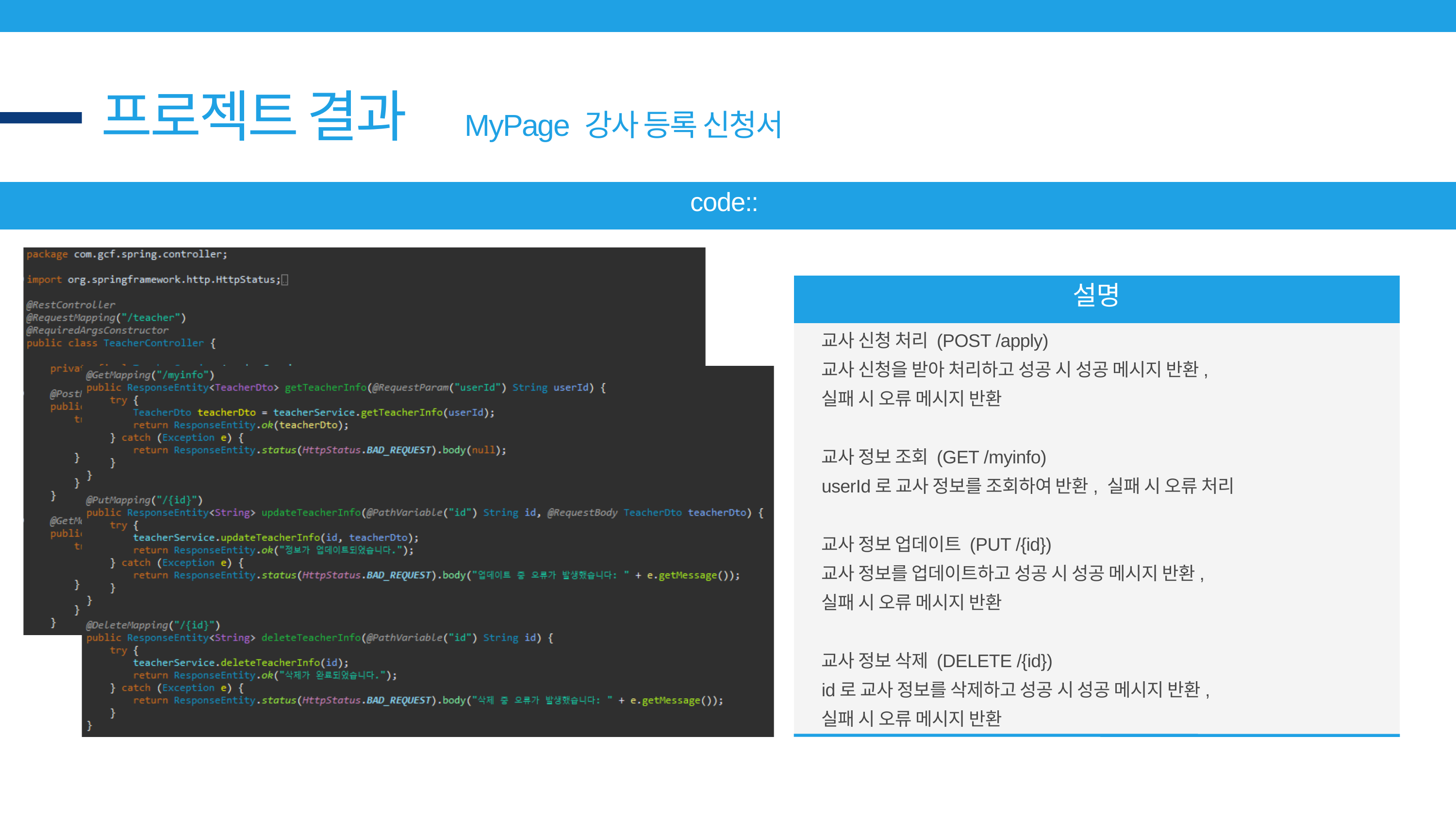

프로젝트 결과
MyPage 강사 등록 신청서

code::

설명
교사 신청 처리 (POST /apply)
교사 신청을 받아 처리하고 성공 시 성공 메시지 반환,
실패 시 오류 메시지 반환

교사 정보 조회 (GET /myinfo)
userId로 교사 정보를 조회하여 반환, 실패 시 오류 처리

교사 정보 업데이트 (PUT /{id})
교사 정보를 업데이트하고 성공 시 성공 메시지 반환,
실패 시 오류 메시지 반환

교사 정보 삭제 (DELETE /{id})
id로 교사 정보를 삭제하고 성공 시 성공 메시지 반환,
실패 시 오류 메시지 반환